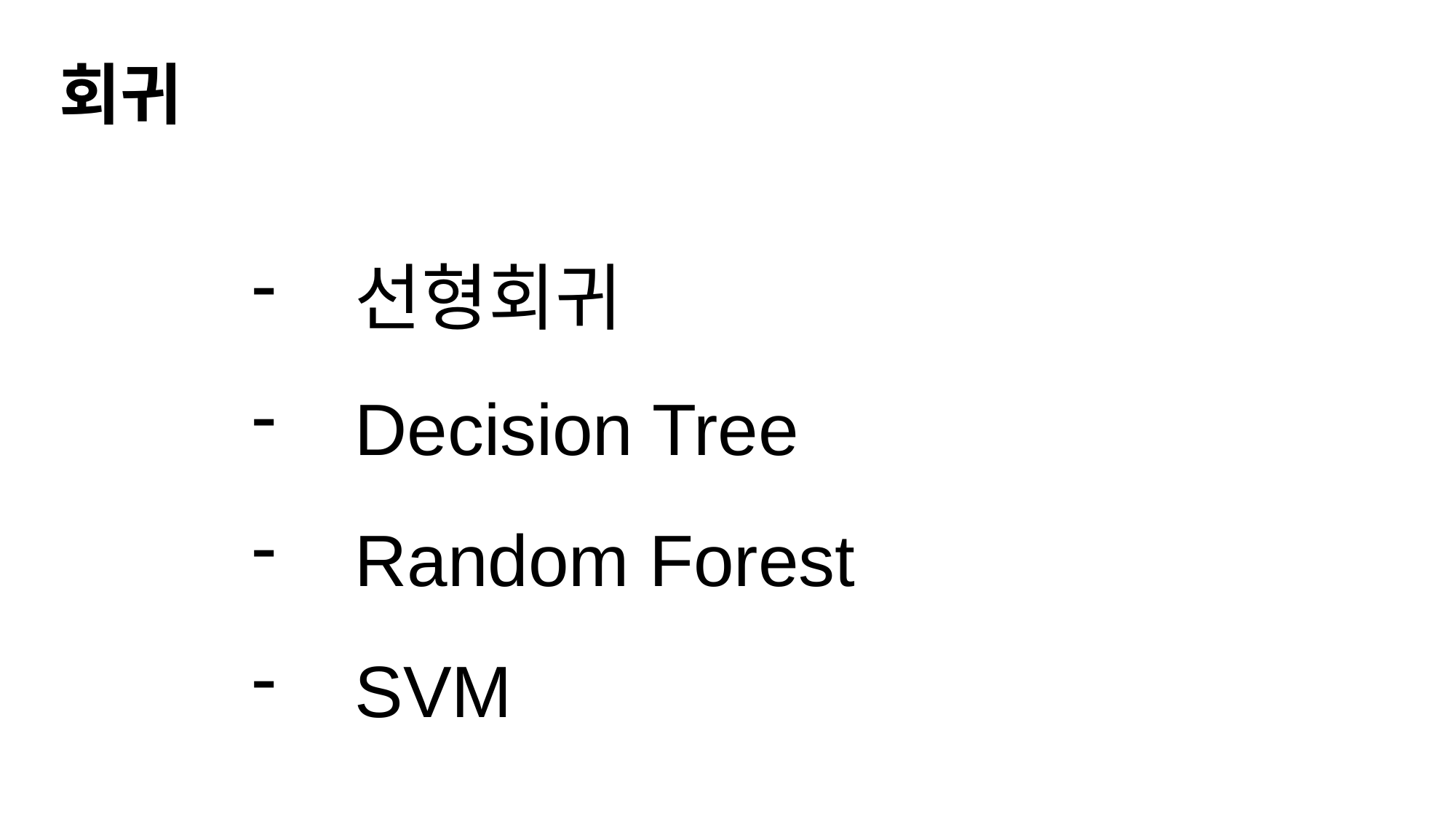

회귀
선형회귀
Decision Tree
Random Forest
SVM